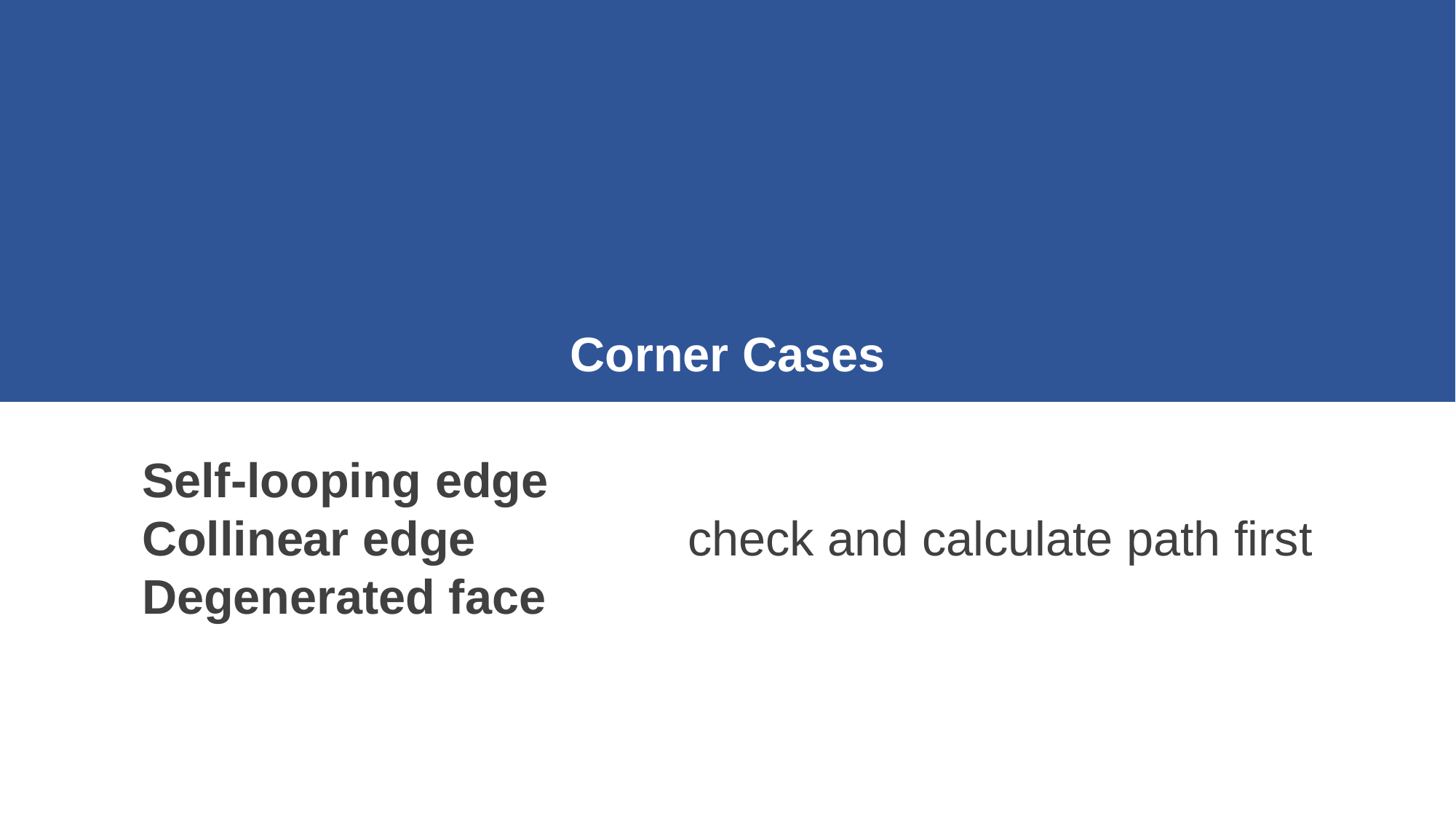

这可能是因为
Corner Cases

Self-looping edge
Collinear edge		check and calculate path first
Degenerated face